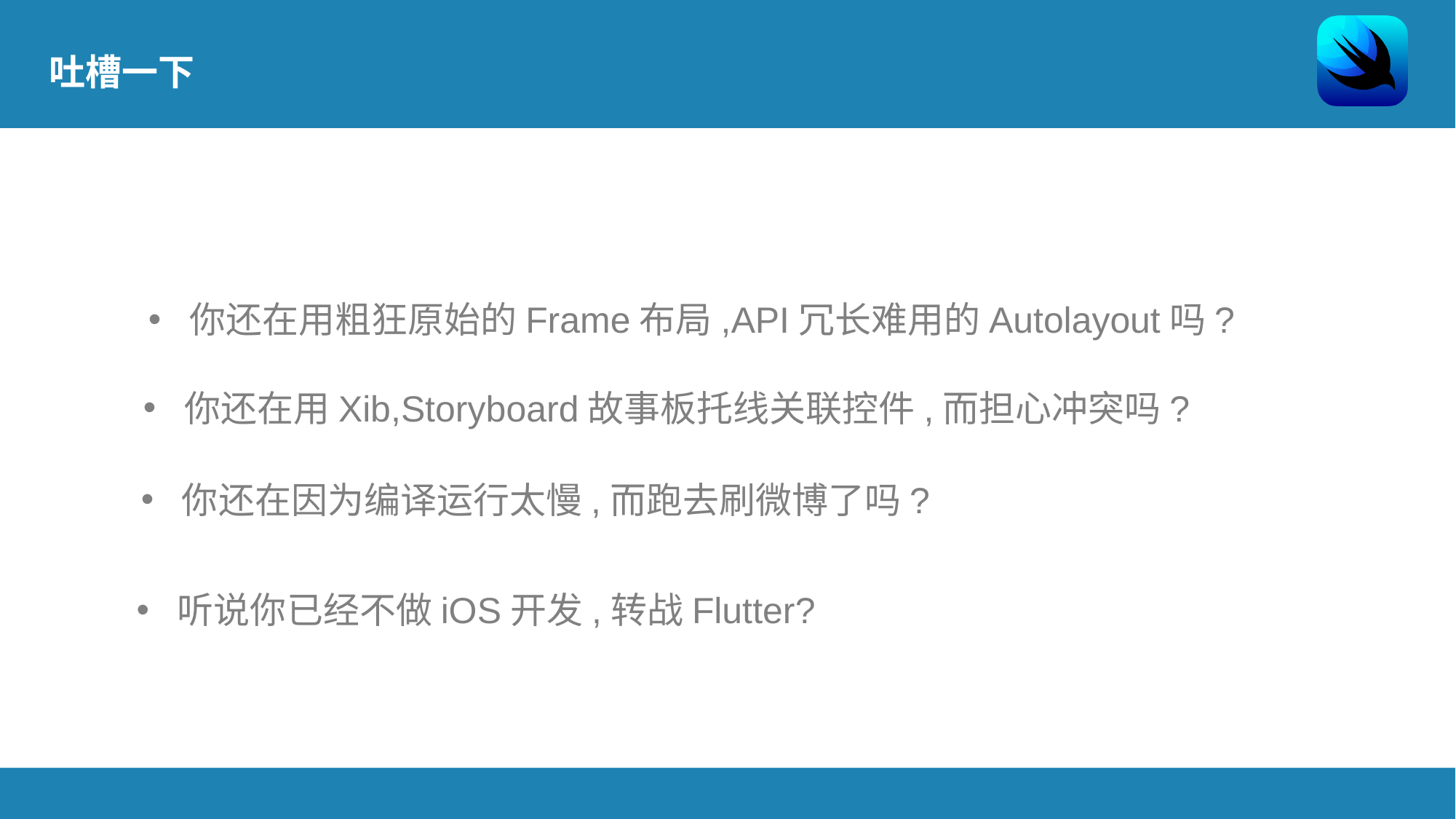

吐槽一下
你还在用粗狂原始的Frame布局,API冗长难用的Autolayout吗?

你还在用Xib,Storyboard故事板托线关联控件,而担心冲突吗?
你还在因为编译运行太慢,而跑去刷微博了吗?
听说你已经不做iOS开发,转战Flutter?